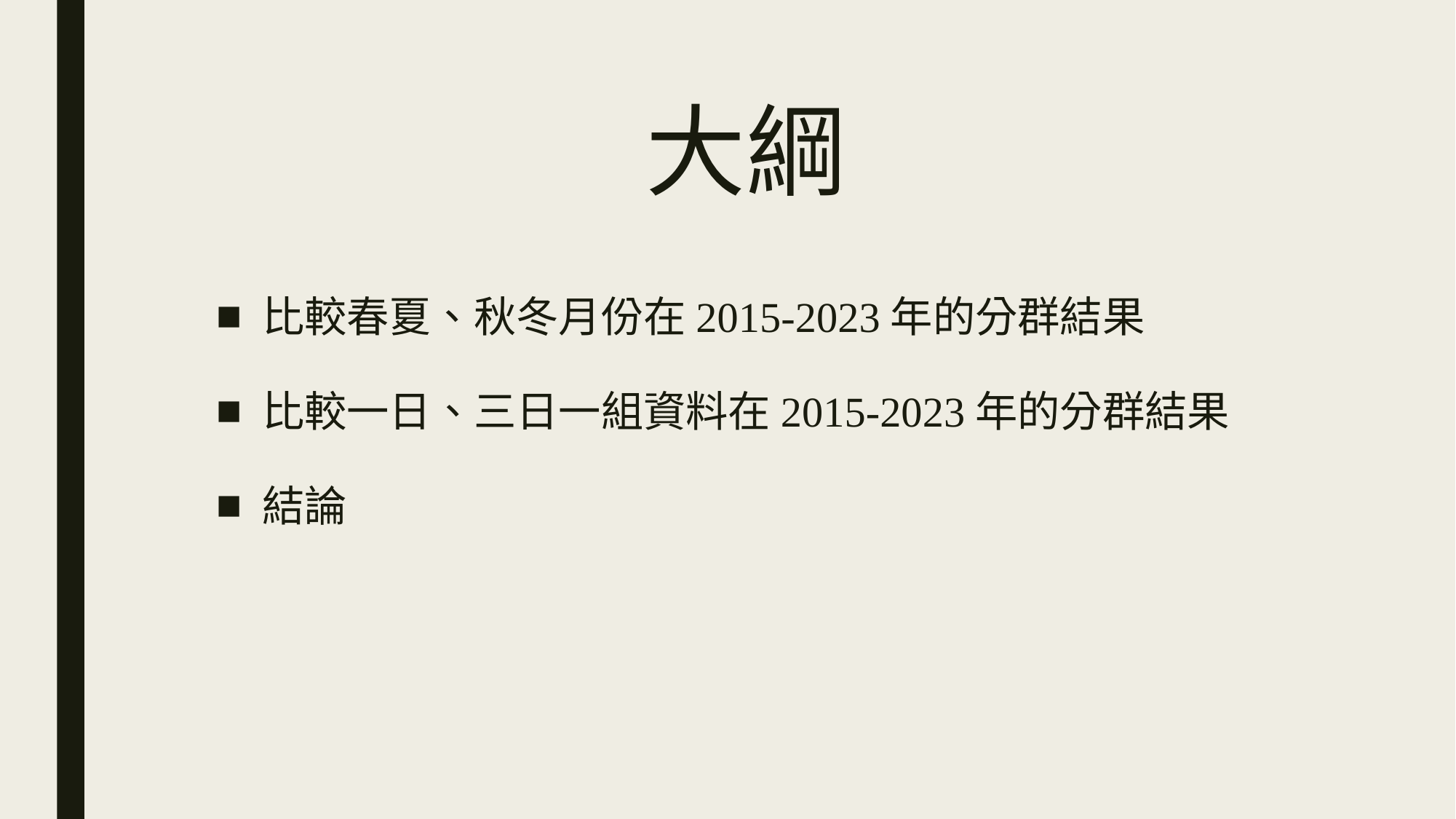

# 大綱
比較春夏、秋冬月份在2015-2023年的分群結果
比較一日、三日一組資料在2015-2023年的分群結果
結論